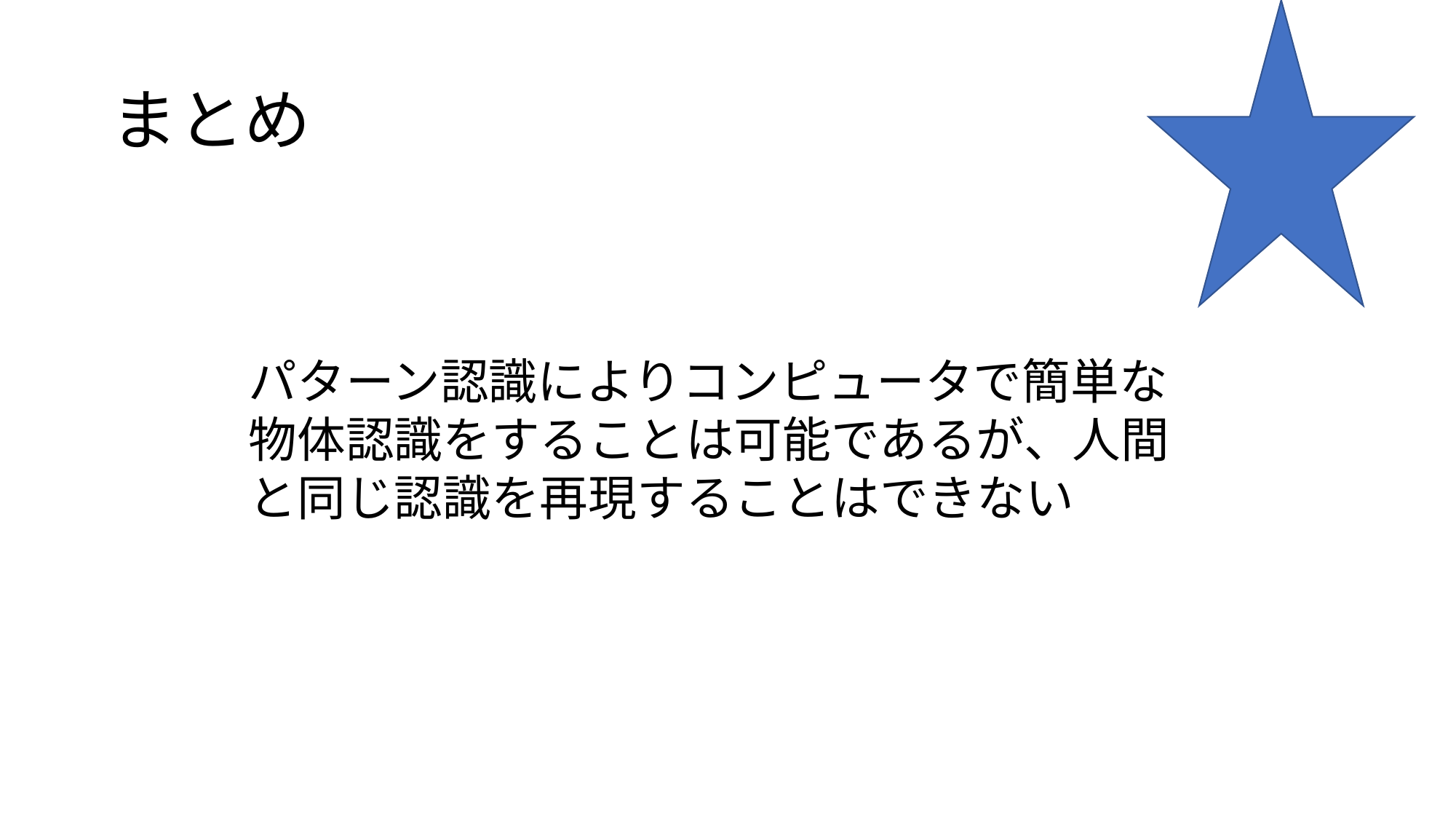

# まとめ
パターン認識によりコンピュータで簡単な物体認識をすることは可能であるが、人間と同じ認識を再現することはできない